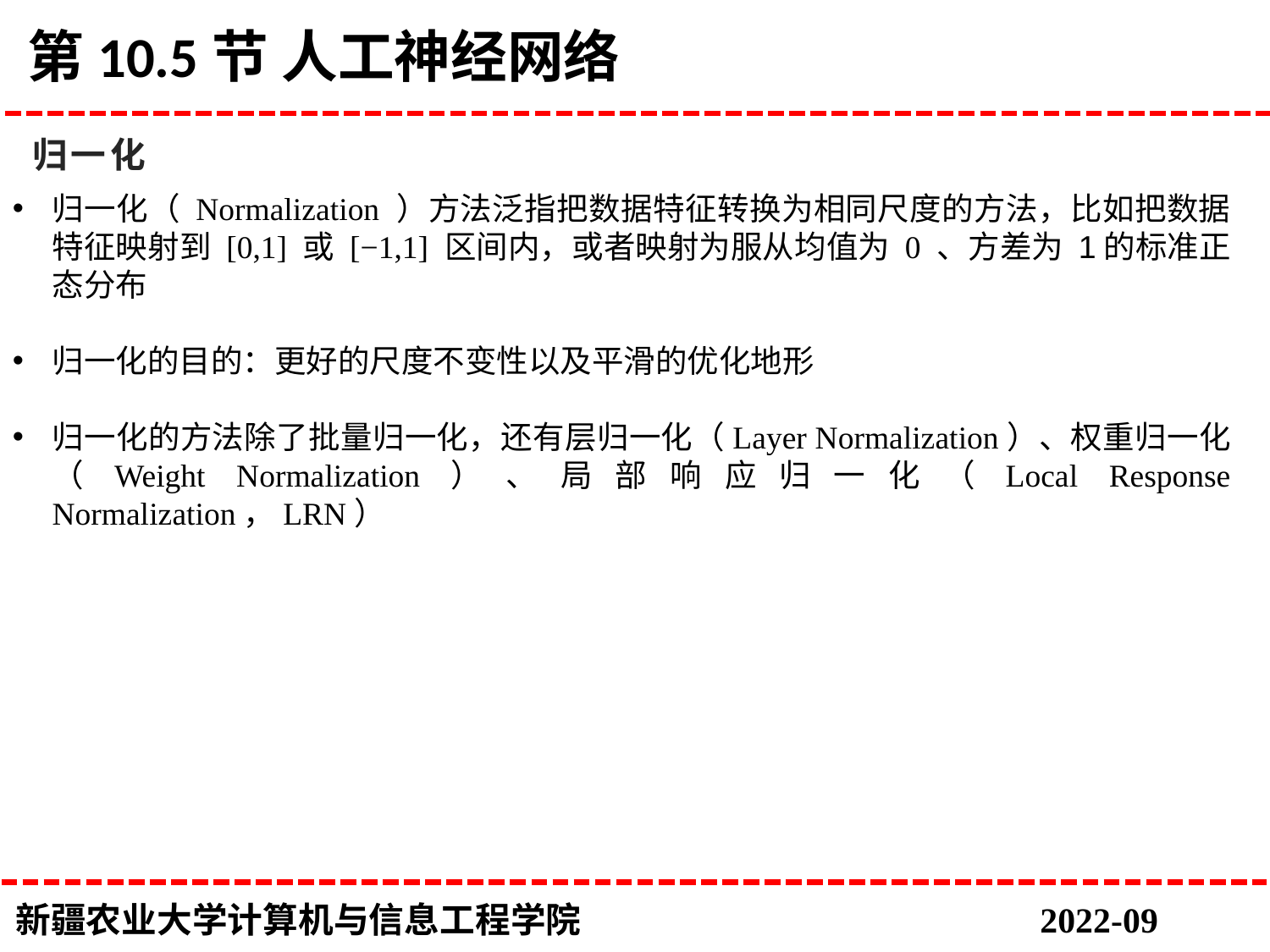

# 第10.5节 人工神经网络
归一化
归一化（ Normalization ）方法泛指把数据特征转换为相同尺度的方法，比如把数据特征映射到 [0,1] 或 [−1,1] 区间内，或者映射为服从均值为 0 、方差为 1的标准正态分布

归一化的目的：更好的尺度不变性以及平滑的优化地形

归一化的方法除了批量归一化，还有层归一化（Layer Normalization）、权重归一化（Weight Normalization）、局部响应归一化（Local Response Normalization，LRN）